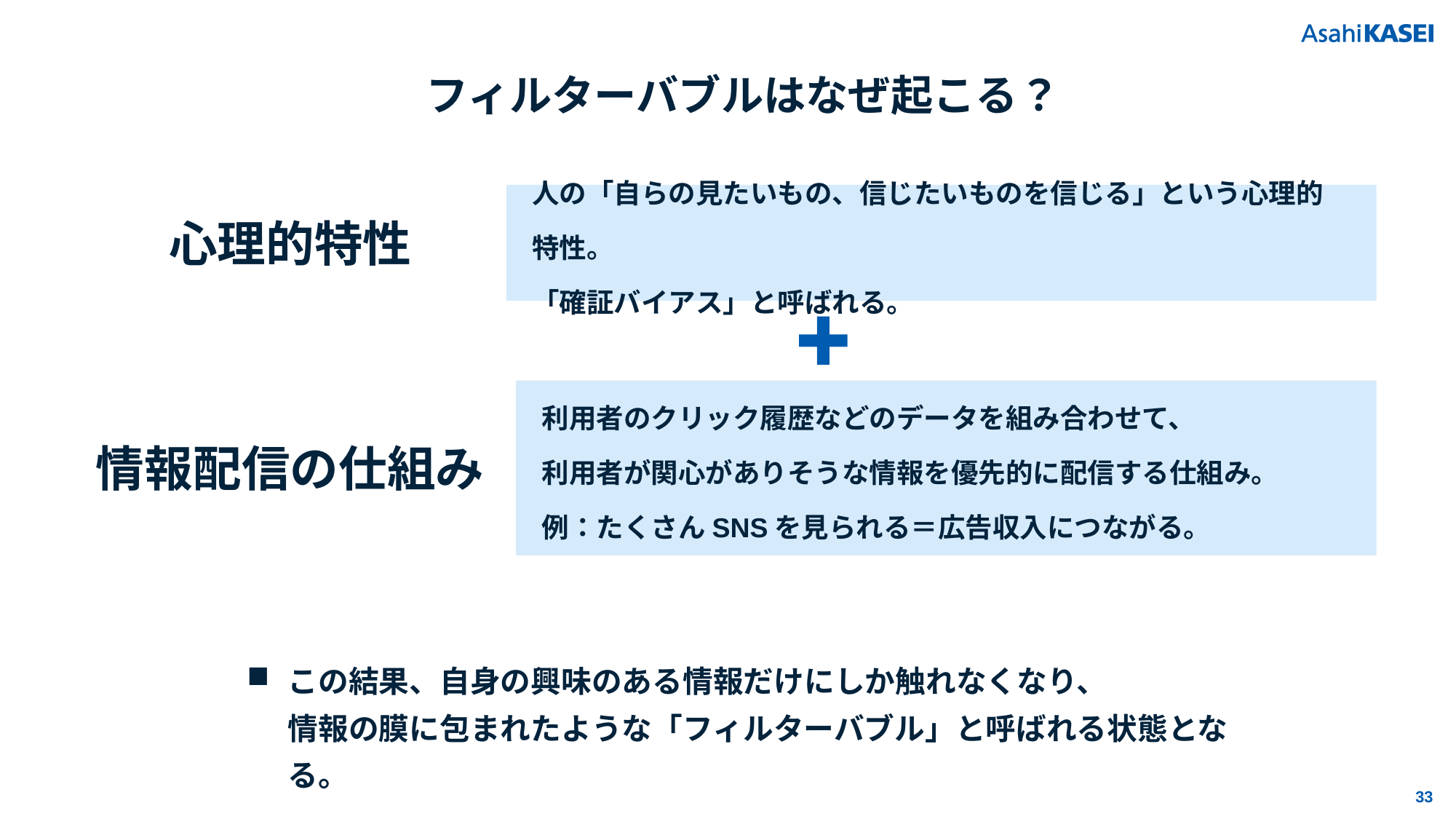

フィルターバブルはなぜ起こる？
人の「自らの見たいもの、信じたいものを信じる」という心理的特性。
「確証バイアス」と呼ばれる。
心理的特性

利用者のクリック履歴などのデータを組み合わせて、
利用者が関心がありそうな情報を優先的に配信する仕組み。
例：たくさんSNSを見られる＝広告収入につながる。
情報配信の仕組み
この結果、自身の興味のある情報だけにしか触れなくなり、
情報の膜に包まれたような「フィルターバブル」と呼ばれる状態となる。
33